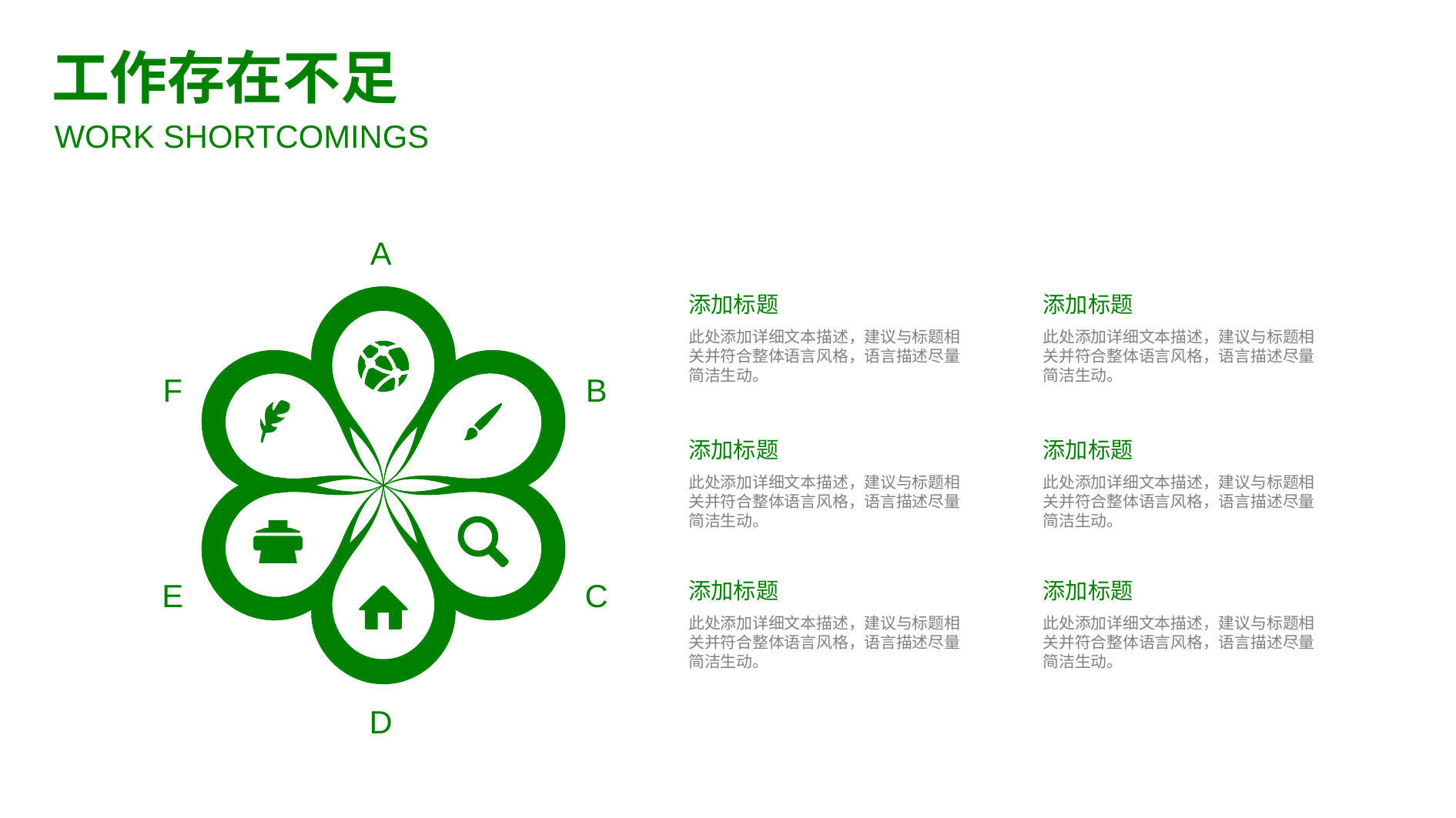

工作存在不足
WORK SHORTCOMINGS
A

添加标题
添加标题
此处添加详细文本描述，建议与标题相关并符合整体语言风格，语言描述尽量简洁生动。
此处添加详细文本描述，建议与标题相关并符合整体语言风格，语言描述尽量简洁生动。

F
B
添加标题
添加标题
此处添加详细文本描述，建议与标题相关并符合整体语言风格，语言描述尽量简洁生动。
此处添加详细文本描述，建议与标题相关并符合整体语言风格，语言描述尽量简洁生动。

添加标题
添加标题
C
E
此处添加详细文本描述，建议与标题相关并符合整体语言风格，语言描述尽量简洁生动。
此处添加详细文本描述，建议与标题相关并符合整体语言风格，语言描述尽量简洁生动。
D